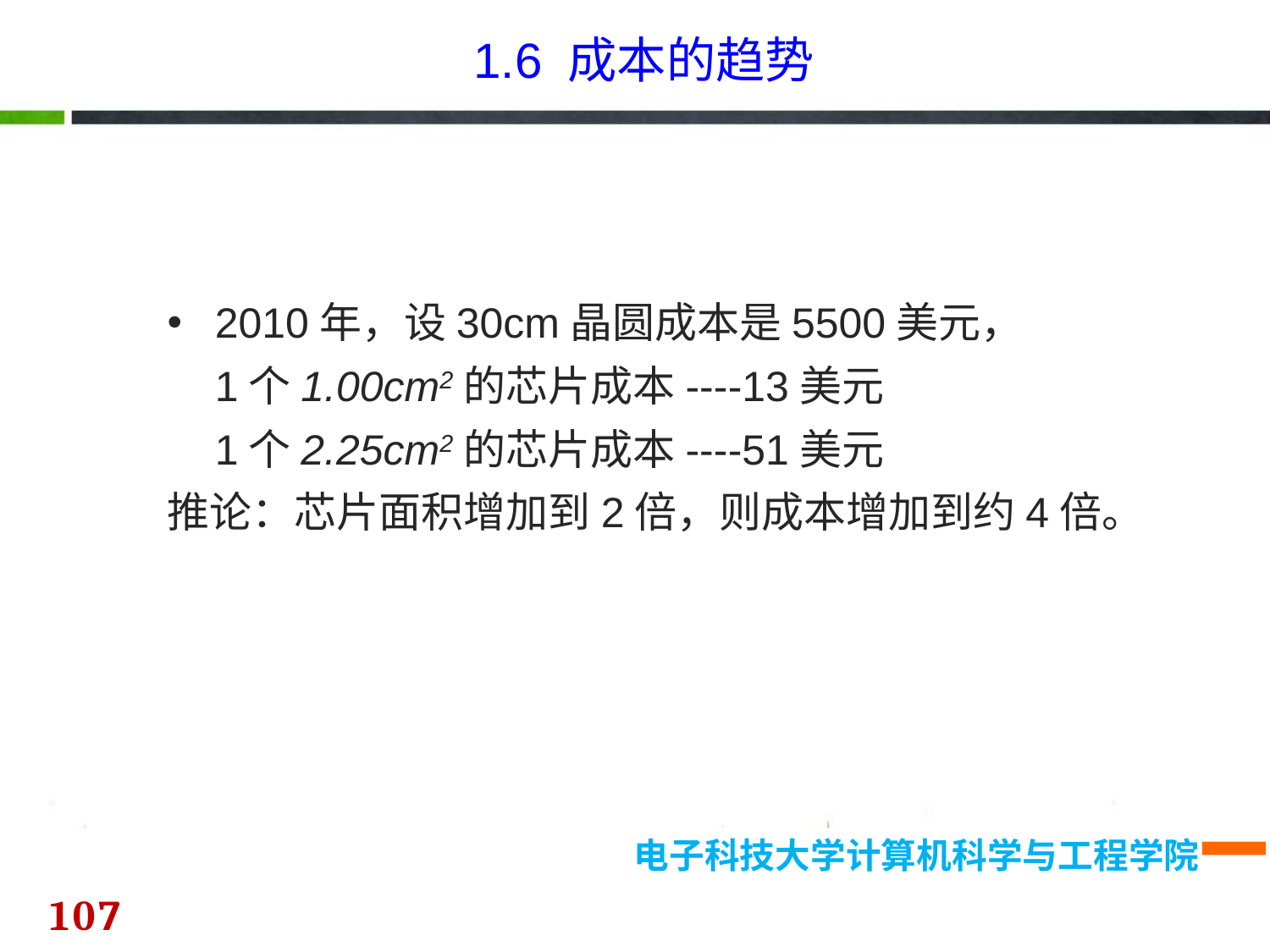

1.6 成本的趋势
2010年，设30cm晶圆成本是5500美元，
    1个1.00cm2的芯片成本----13美元
    1个2.25cm2的芯片成本----51美元
推论：芯片面积增加到2倍，则成本增加到约4倍。